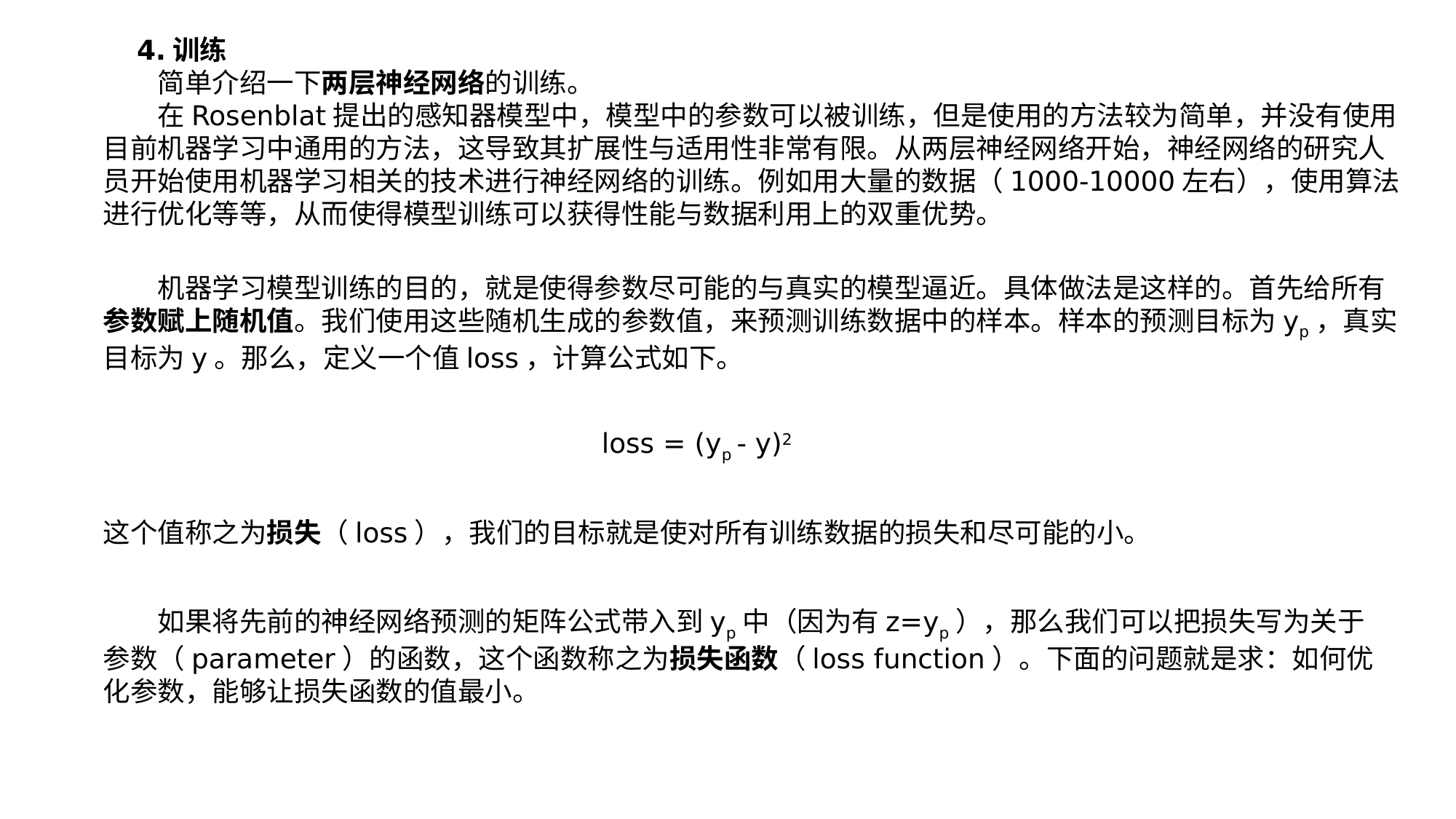

4.训练
　　简单介绍一下两层神经网络的训练。
　　在Rosenblat提出的感知器模型中，模型中的参数可以被训练，但是使用的方法较为简单，并没有使用目前机器学习中通用的方法，这导致其扩展性与适用性非常有限。从两层神经网络开始，神经网络的研究人员开始使用机器学习相关的技术进行神经网络的训练。例如用大量的数据（1000-10000左右），使用算法进行优化等等，从而使得模型训练可以获得性能与数据利用上的双重优势。
　　机器学习模型训练的目的，就是使得参数尽可能的与真实的模型逼近。具体做法是这样的。首先给所有参数赋上随机值。我们使用这些随机生成的参数值，来预测训练数据中的样本。样本的预测目标为yp，真实目标为y。那么，定义一个值loss，计算公式如下。
loss = (yp - y)2
这个值称之为损失（loss），我们的目标就是使对所有训练数据的损失和尽可能的小。
　　如果将先前的神经网络预测的矩阵公式带入到yp中（因为有z=yp），那么我们可以把损失写为关于参数（parameter）的函数，这个函数称之为损失函数（loss function）。下面的问题就是求：如何优化参数，能够让损失函数的值最小。